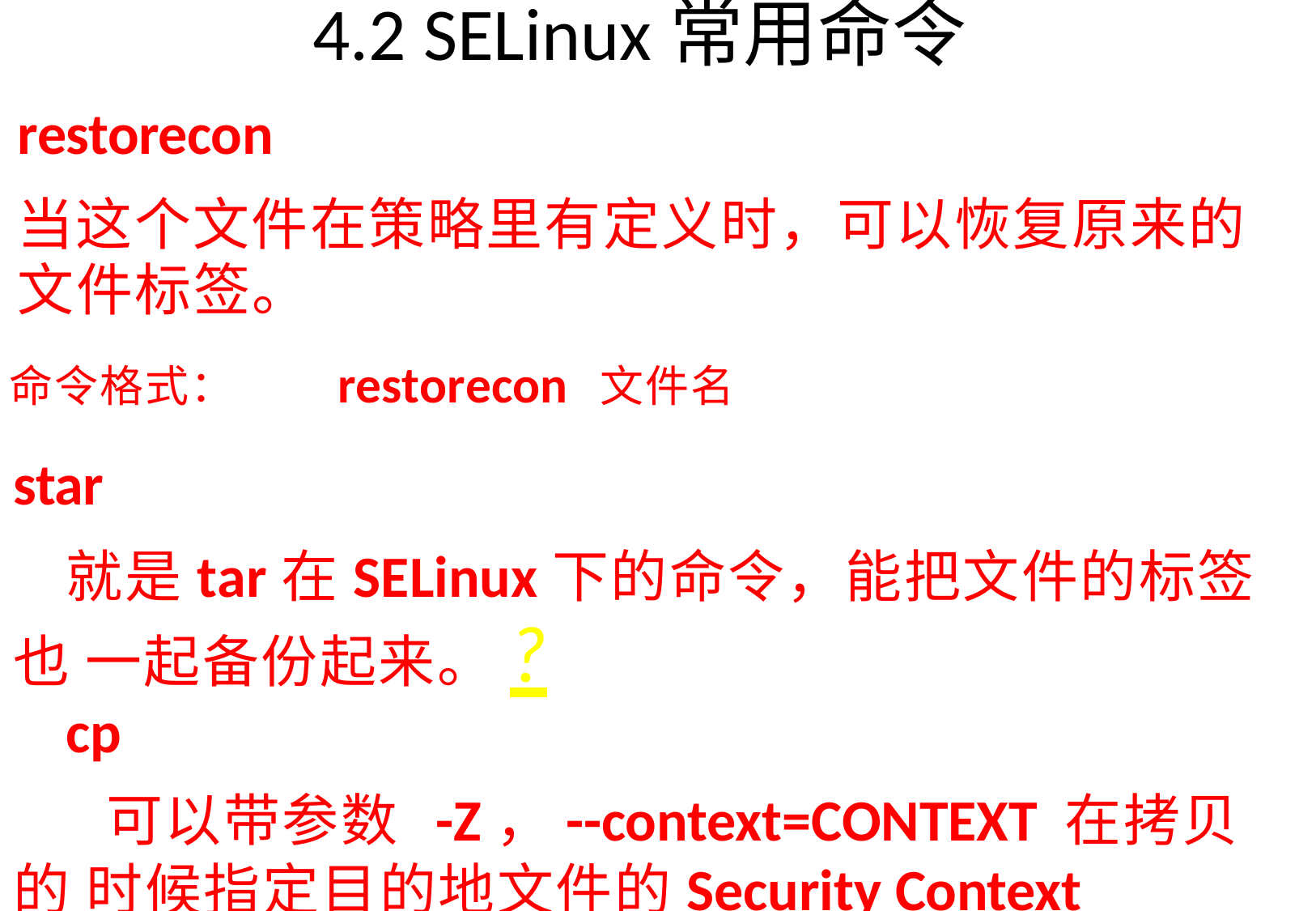

# 4.2 SELinux常用命令
restorecon
当这个文件在策略里有定义时，可以恢复原来的 文件标签。
命令格式：	restorecon	文件名
star
就是tar在SELinux下的命令，能把文件的标签也 一起备份起来。?
cp
可以带参数 -Z，--context=CONTEXT 在拷贝的 时候指定目的地文件的Security Context